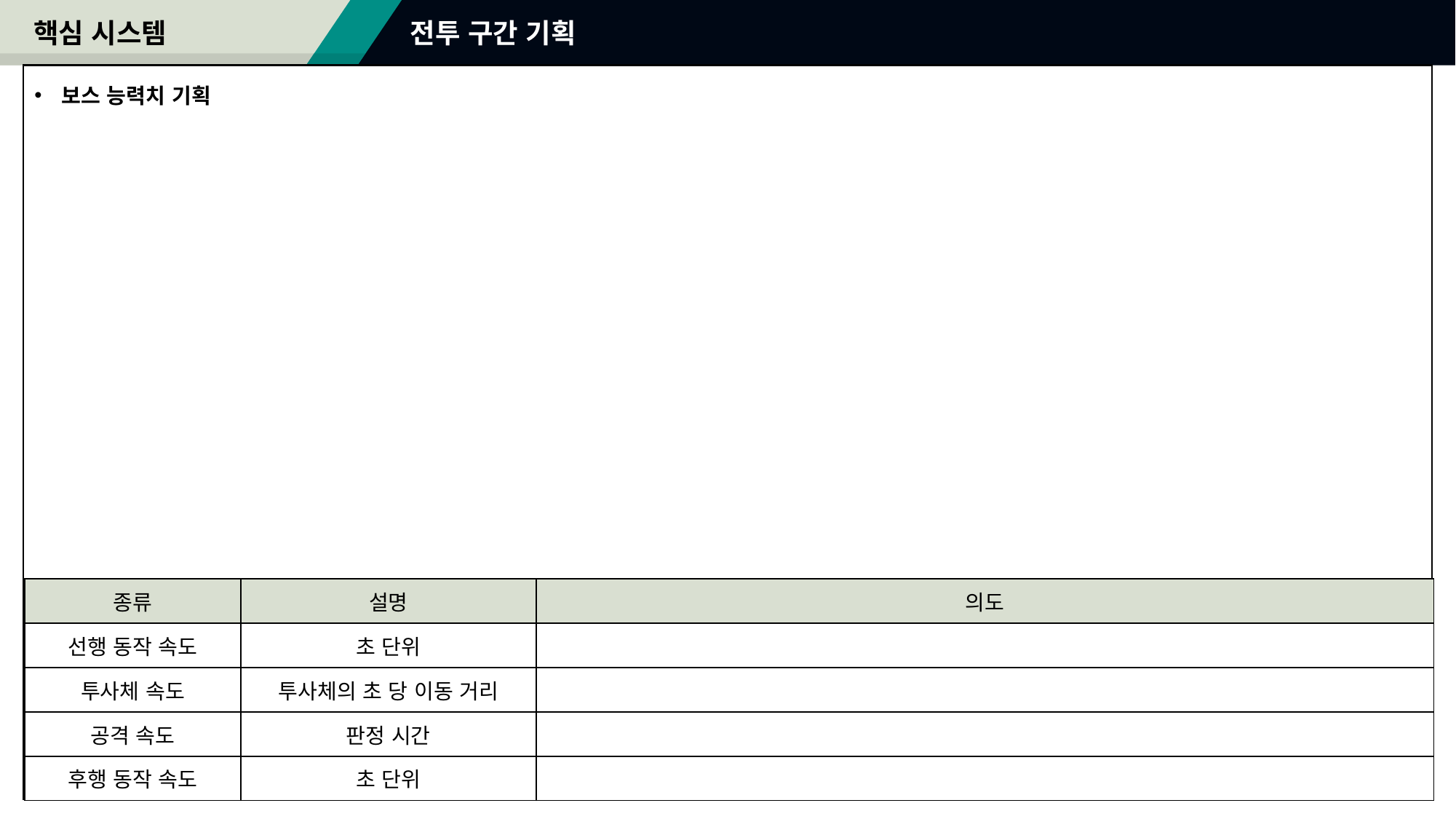

핵심 시스템
# 전투 구간 기획
보스 능력치 기획
| 종류 | 설명 | 의도 |
| --- | --- | --- |
| 선행 동작 속도 | 초 단위 |  |
| 투사체 속도 | 투사체의 초 당 이동 거리 |  |
| 공격 속도 | 판정 시간 |  |
| 후행 동작 속도 | 초 단위 |  |